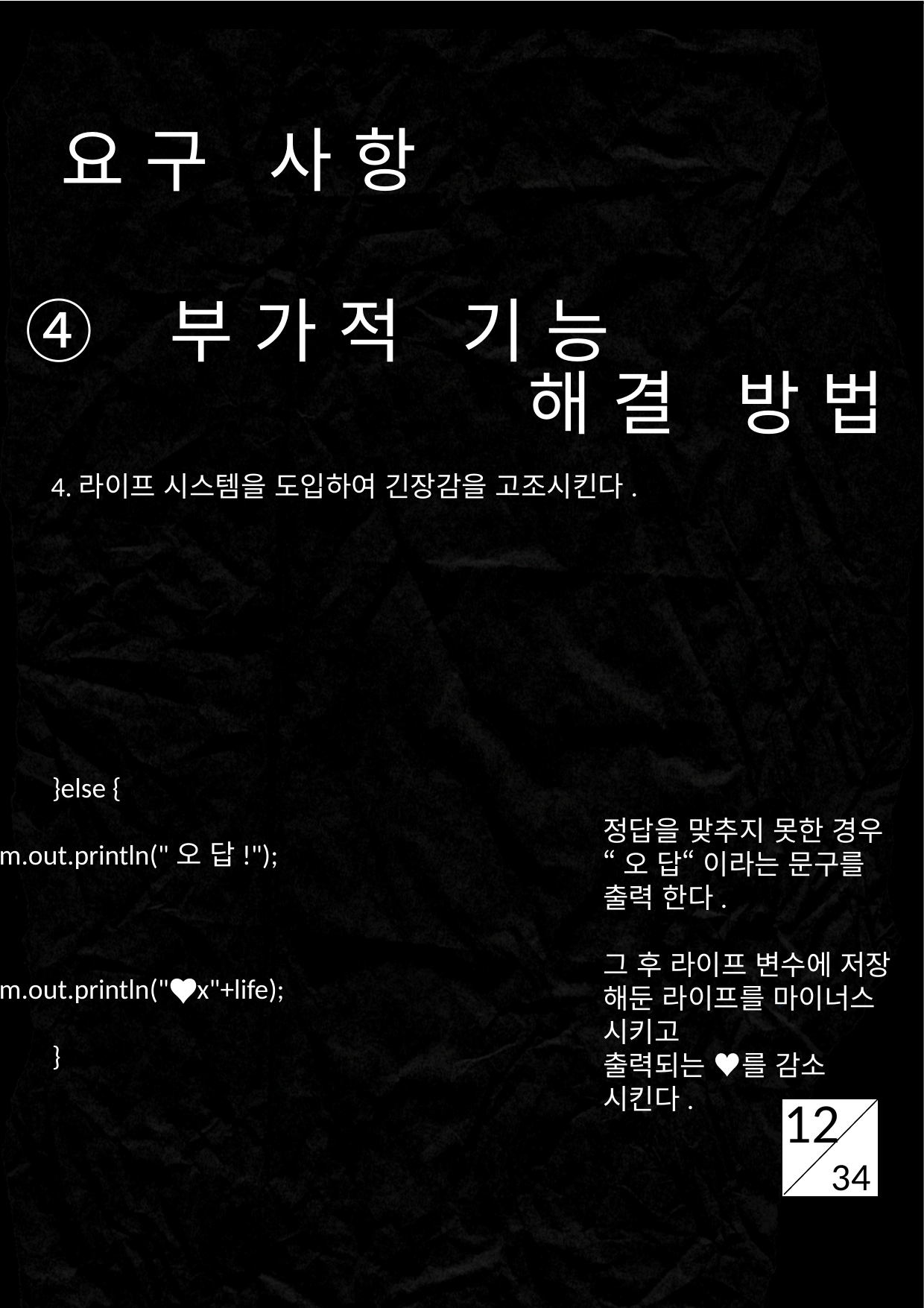

요구 사항

④ 부가적 기능
해결 방법
WHAT WE DO?
4.라이프 시스템을 도입하여 긴장감을 고조시킨다.

	}else {
							System.out.println("오 답!");
							life--;
							System.out.println("♥x"+life);

    	}
12
정답을 맞추지 못한 경우
“오 답“ 이라는 문구를 출력 한다.

그 후 라이프 변수에 저장 해둔 라이프를 마이너스 시키고
출력되는 ♥를 감소 시킨다.

12

34